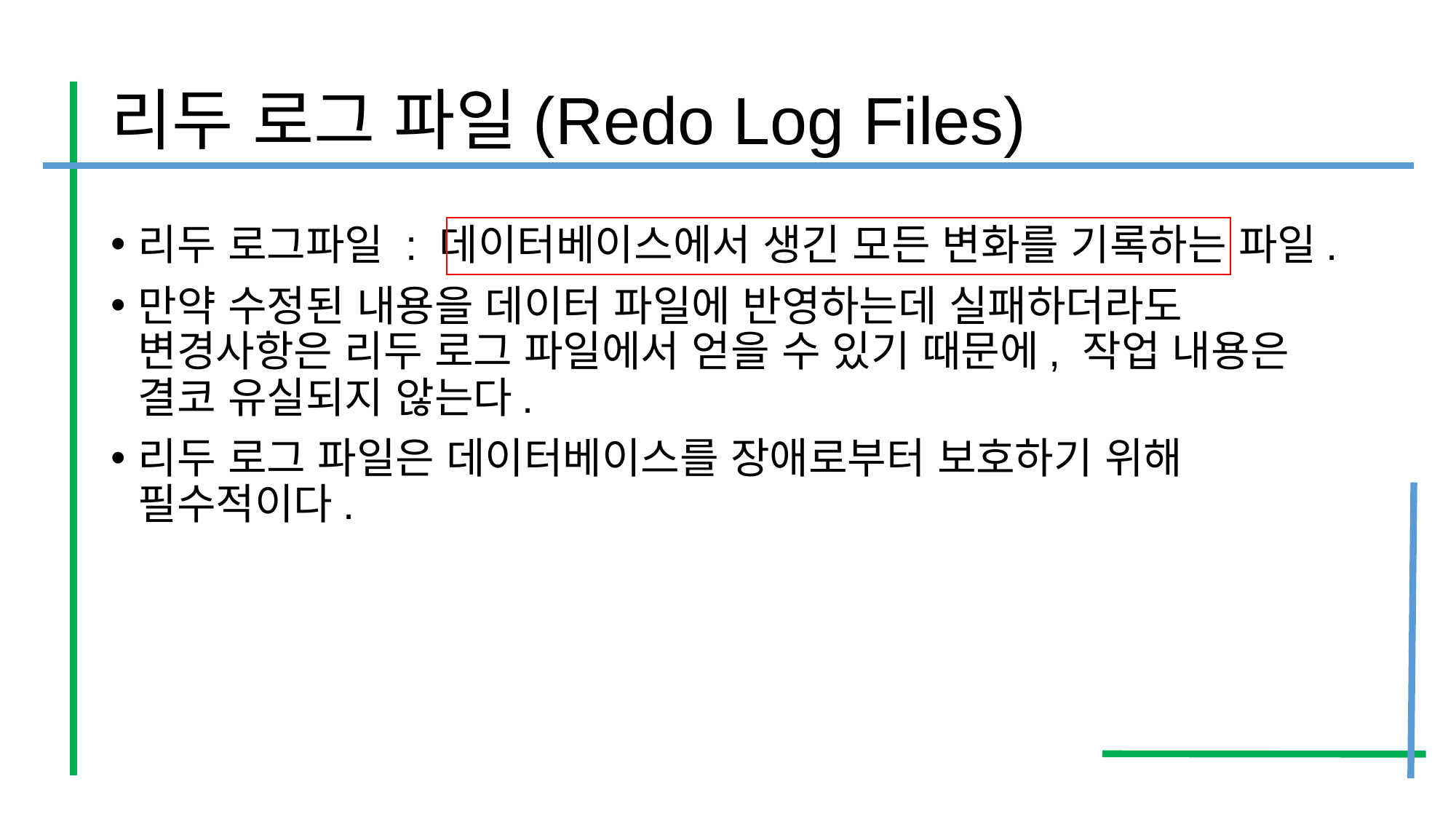

# 리두 로그 파일(Redo Log Files)
리두 로그파일 : 데이터베이스에서 생긴 모든 변화를 기록하는 파일.
만약 수정된 내용을 데이터 파일에 반영하는데 실패하더라도 변경사항은 리두 로그 파일에서 얻을 수 있기 때문에, 작업 내용은 결코 유실되지 않는다.
리두 로그 파일은 데이터베이스를 장애로부터 보호하기 위해 필수적이다.